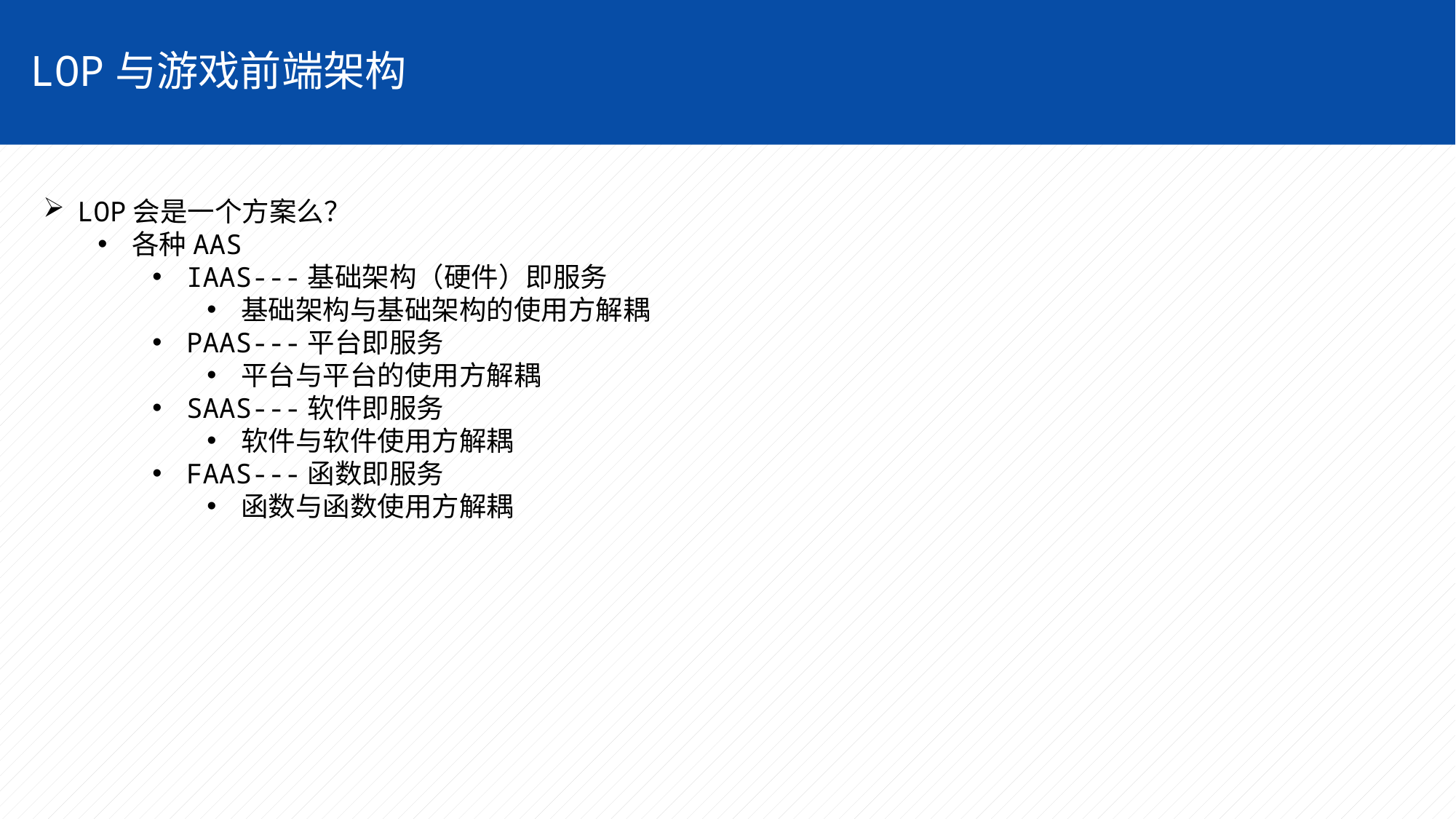

LOP与游戏前端架构
LOP会是一个方案么？
各种AAS
IAAS---基础架构（硬件）即服务
基础架构与基础架构的使用方解耦
PAAS---平台即服务
平台与平台的使用方解耦
SAAS---软件即服务
软件与软件使用方解耦
FAAS---函数即服务
函数与函数使用方解耦